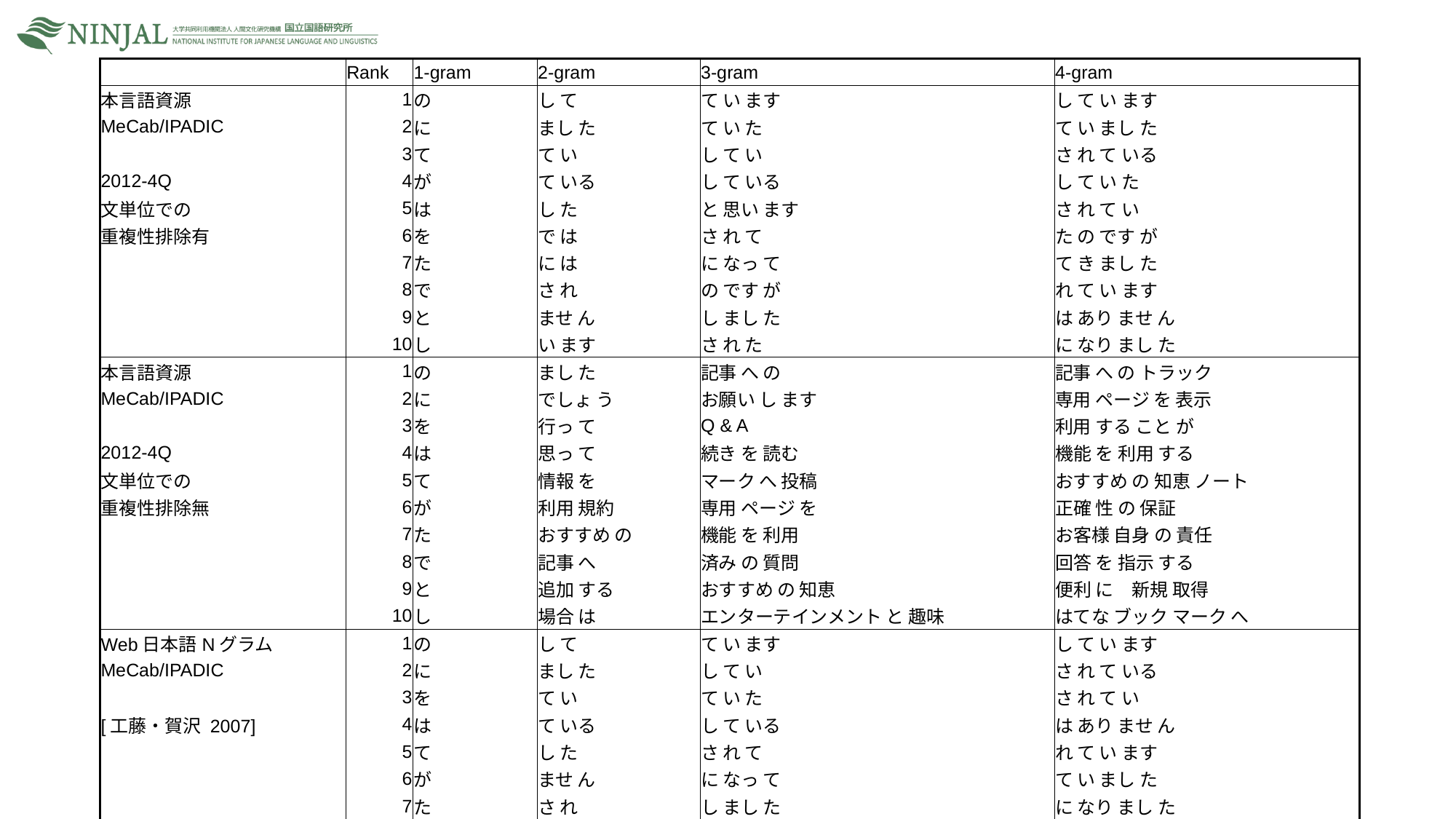

|  | Rank | 1-gram | 2-gram | 3-gram | 4-gram |
| --- | --- | --- | --- | --- | --- |
| 本言語資源 | 1 | の | し て | て い ます | し て い ます |
| MeCab/IPADIC | 2 | に | まし た | て い た | て い まし た |
|  | 3 | て | て い | し て い | さ れ て いる |
| 2012-4Q | 4 | が | て いる | し て いる | し て い た |
| 文単位での | 5 | は | し た | と 思い ます | さ れ て い |
| 重複性排除有 | 6 | を | で は | さ れ て | た の です が |
|  | 7 | た | に は | に なっ て | て き まし た |
|  | 8 | で | さ れ | の です が | れ て い ます |
|  | 9 | と | ませ ん | し まし た | は あり ませ ん |
|  | 10 | し | い ます | さ れ た | に なり まし た |
| 本言語資源 | 1 | の | まし た | 記事 へ の | 記事 へ の トラック |
| MeCab/IPADIC | 2 | に | でしょ う | お願い し ます | 専用 ページ を 表示 |
|  | 3 | を | 行っ て | Q & A | 利用 する こと が |
| 2012-4Q | 4 | は | 思っ て | 続き を 読む | 機能 を 利用 する |
| 文単位での | 5 | て | 情報 を | マーク へ 投稿 | おすすめ の 知恵 ノート |
| 重複性排除無 | 6 | が | 利用 規約 | 専用 ページ を | 正確 性 の 保証 |
|  | 7 | た | おすすめ の | 機能 を 利用 | お客様 自身 の 責任 |
|  | 8 | で | 記事 へ | 済み の 質問 | 回答 を 指示 する |
|  | 9 | と | 追加 する | おすすめ の 知恵 | 便利 に　新規 取得 |
|  | 10 | し | 場合 は | エンターテインメント と 趣味 | はてな ブック マーク へ |
| Web日本語Nグラム | 1 | の | し て | て い ます | し て い ます |
| MeCab/IPADIC | 2 | に | まし た | し て い | さ れ て いる |
|  | 3 | を | て い | て い た | さ れ て い |
| [工藤・賀沢 2007] | 4 | は | て いる | し て いる | は あり ませ ん |
|  | 5 | て | し た | さ れ て | れ て い ます |
|  | 6 | が | ませ ん | に なっ て | て い まし た |
|  | 7 | た | さ れ | し まし た | に なり まし た |
|  | 8 | で | に は | さ れ た | し て おり ます |
|  | 9 | と | で は | れ て いる | て き まし た |
|  | 10 | し | い ます | あり ま せん | し て い た |

12